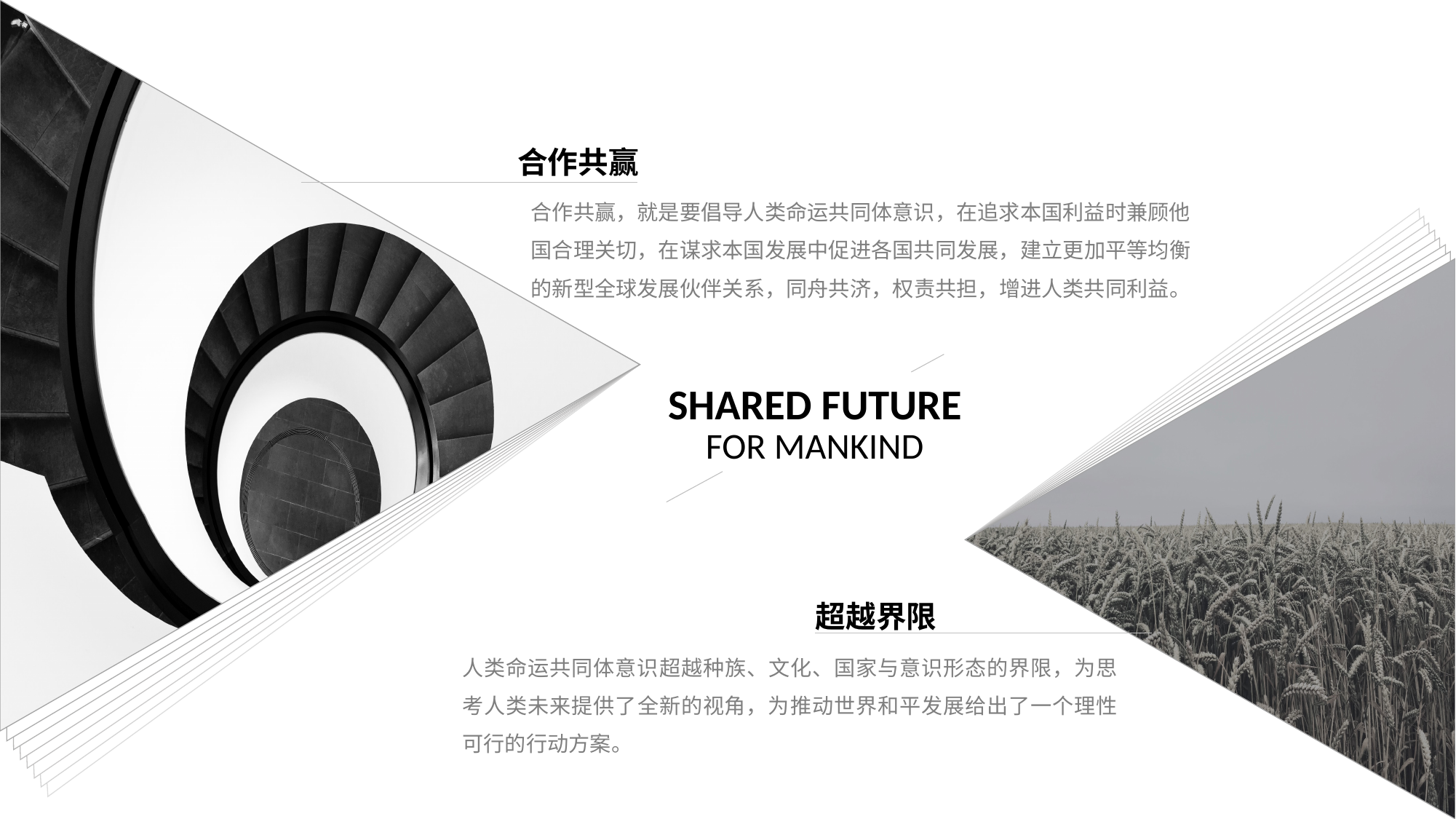

合作共赢
合作共赢，就是要倡导人类命运共同体意识，在追求本国利益时兼顾他国合理关切，在谋求本国发展中促进各国共同发展，建立更加平等均衡的新型全球发展伙伴关系，同舟共济，权责共担，增进人类共同利益。

Shared Future
For mankind
超越界限
人类命运共同体意识超越种族、文化、国家与意识形态的界限，为思考人类未来提供了全新的视角，为推动世界和平发展给出了一个理性可行的行动方案。